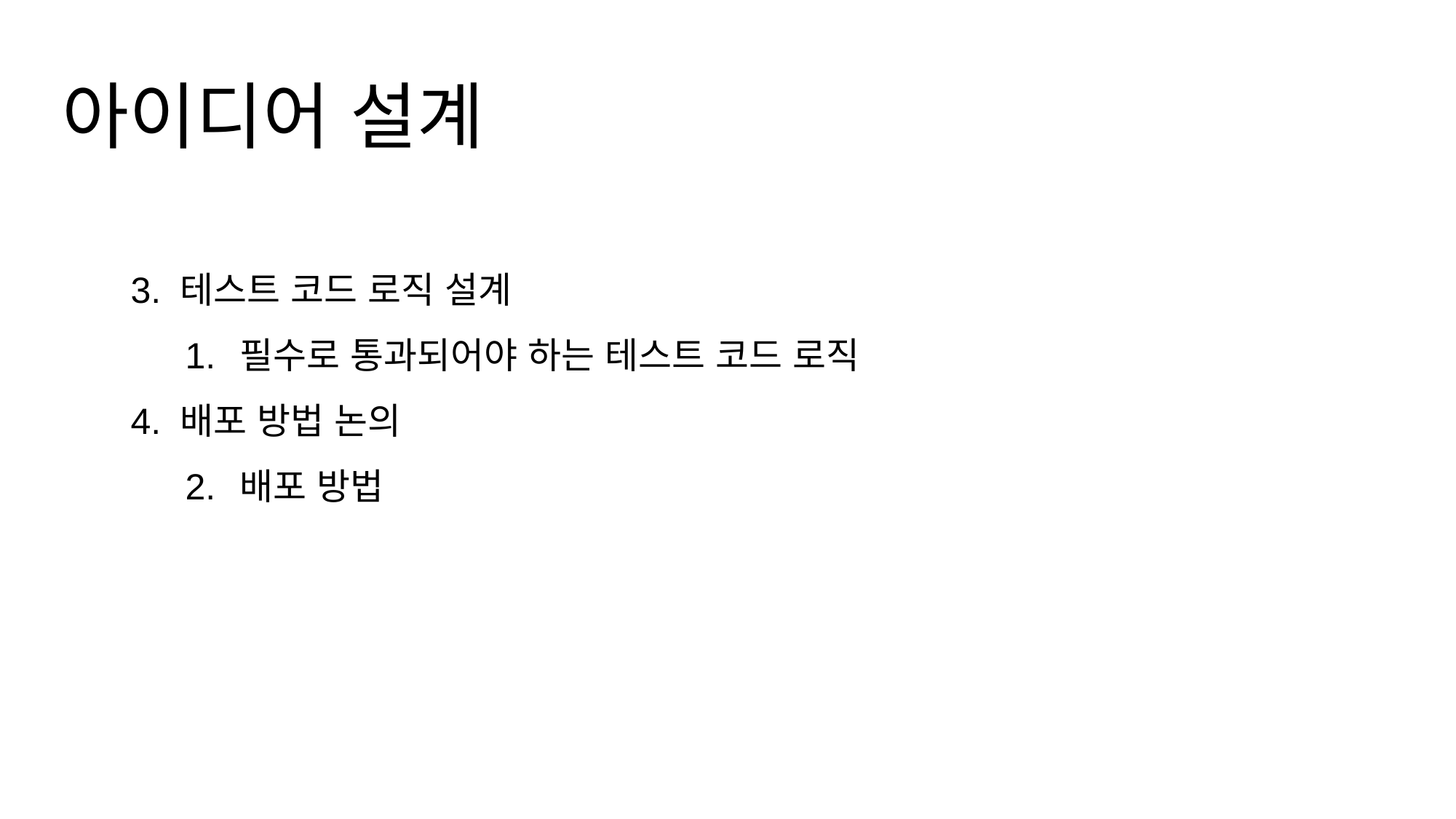

아이디어 설계
3. 테스트 코드 로직 설계
필수로 통과되어야 하는 테스트 코드 로직
4. 배포 방법 논의
배포 방법